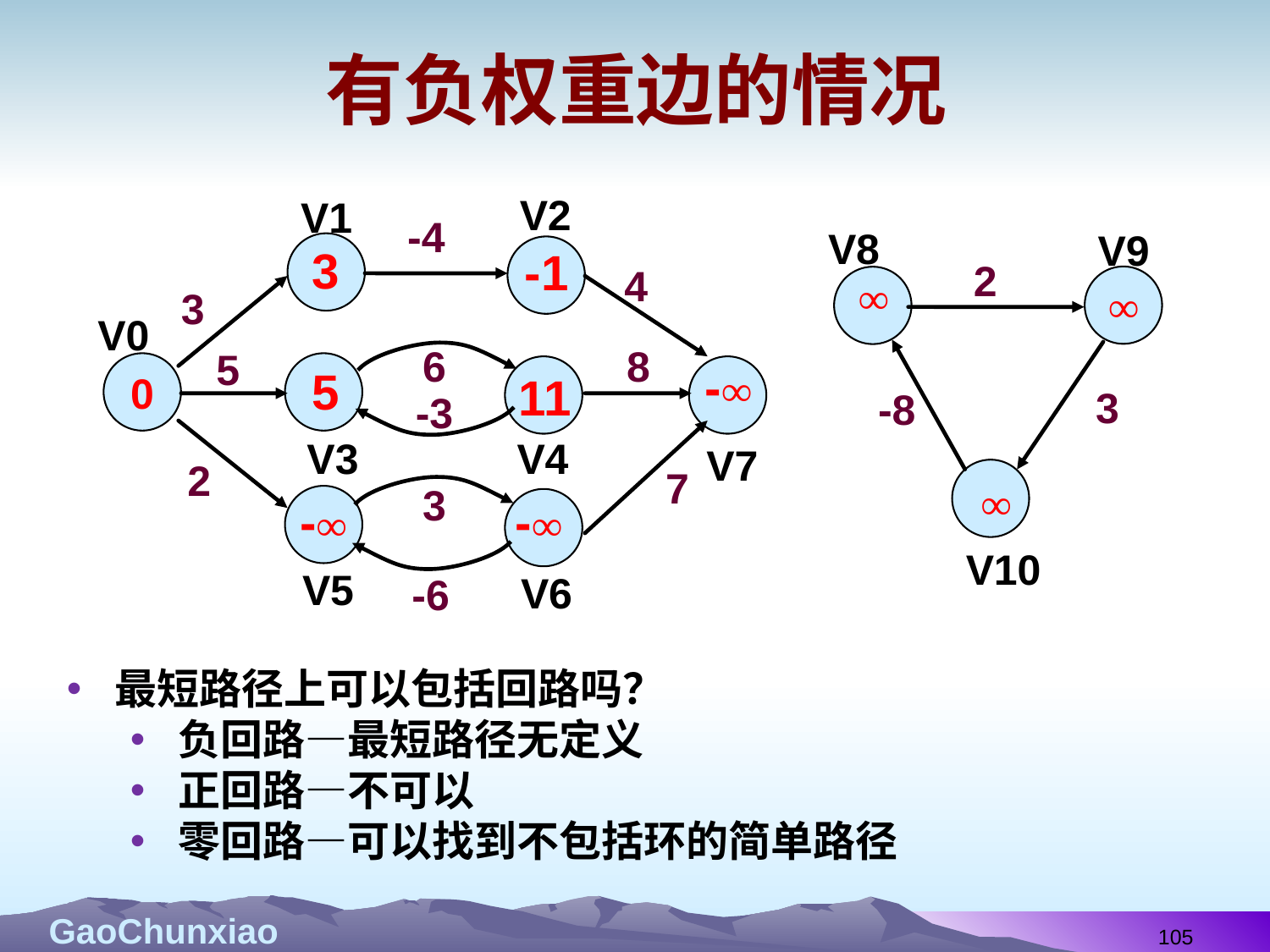

# 有负权重边的情况

V2
V1
-4

4

3

V0
6
8
5

0

-3

V3
V4
V7
2
7
3

V5
V6
-6
V8
V9
2

3
-8

V10
3
-1
∞
∞
-∞
5
11
∞
-∞
-∞
最短路径上可以包括回路吗？
负回路—最短路径无定义
正回路—不可以
零回路—可以找到不包括环的简单路径
105